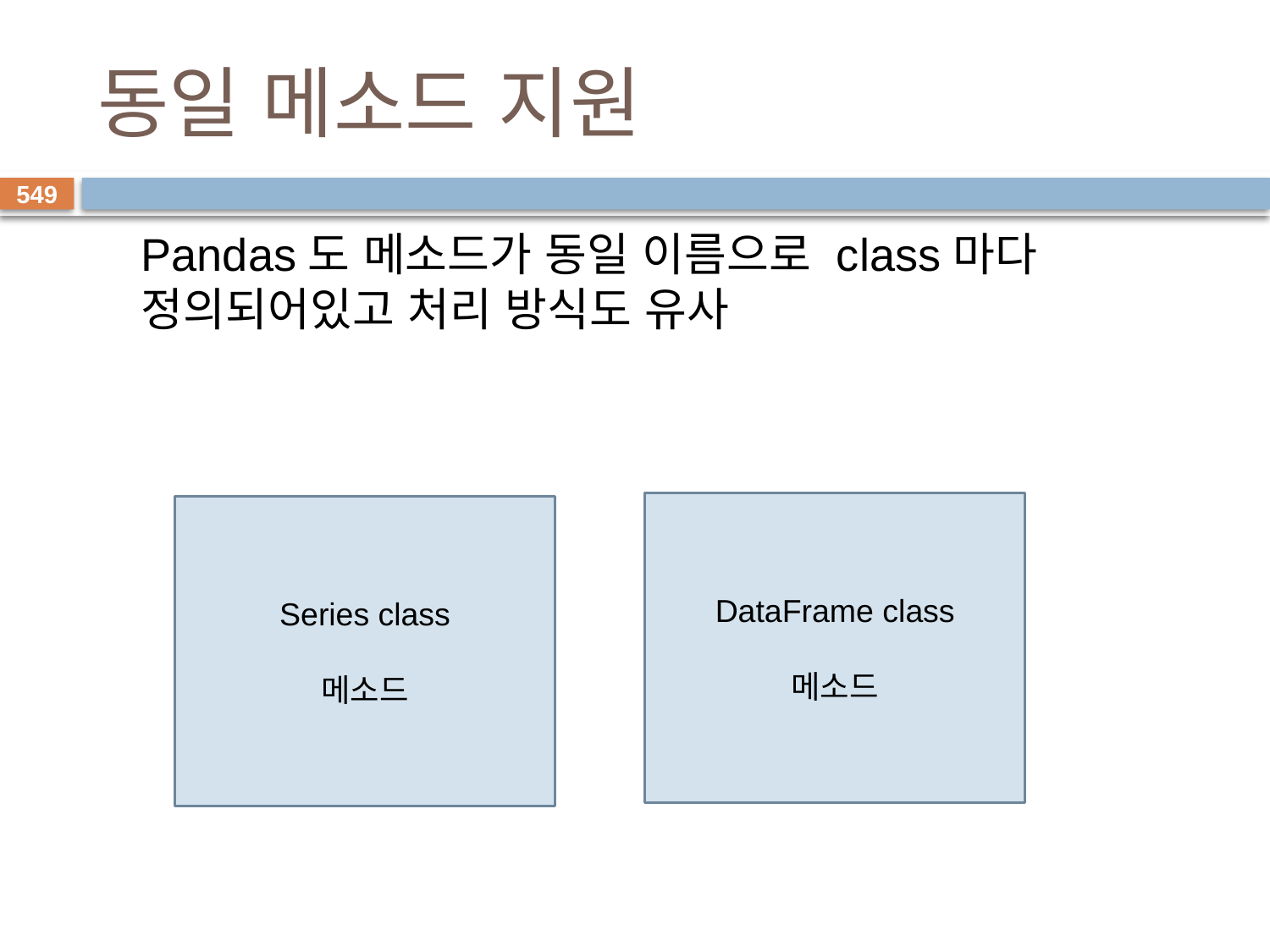

# 동일 메소드 지원
549
Pandas도 메소드가 동일 이름으로 class마다 정의되어있고 처리 방식도 유사
DataFrame class

메소드
Series class

메소드